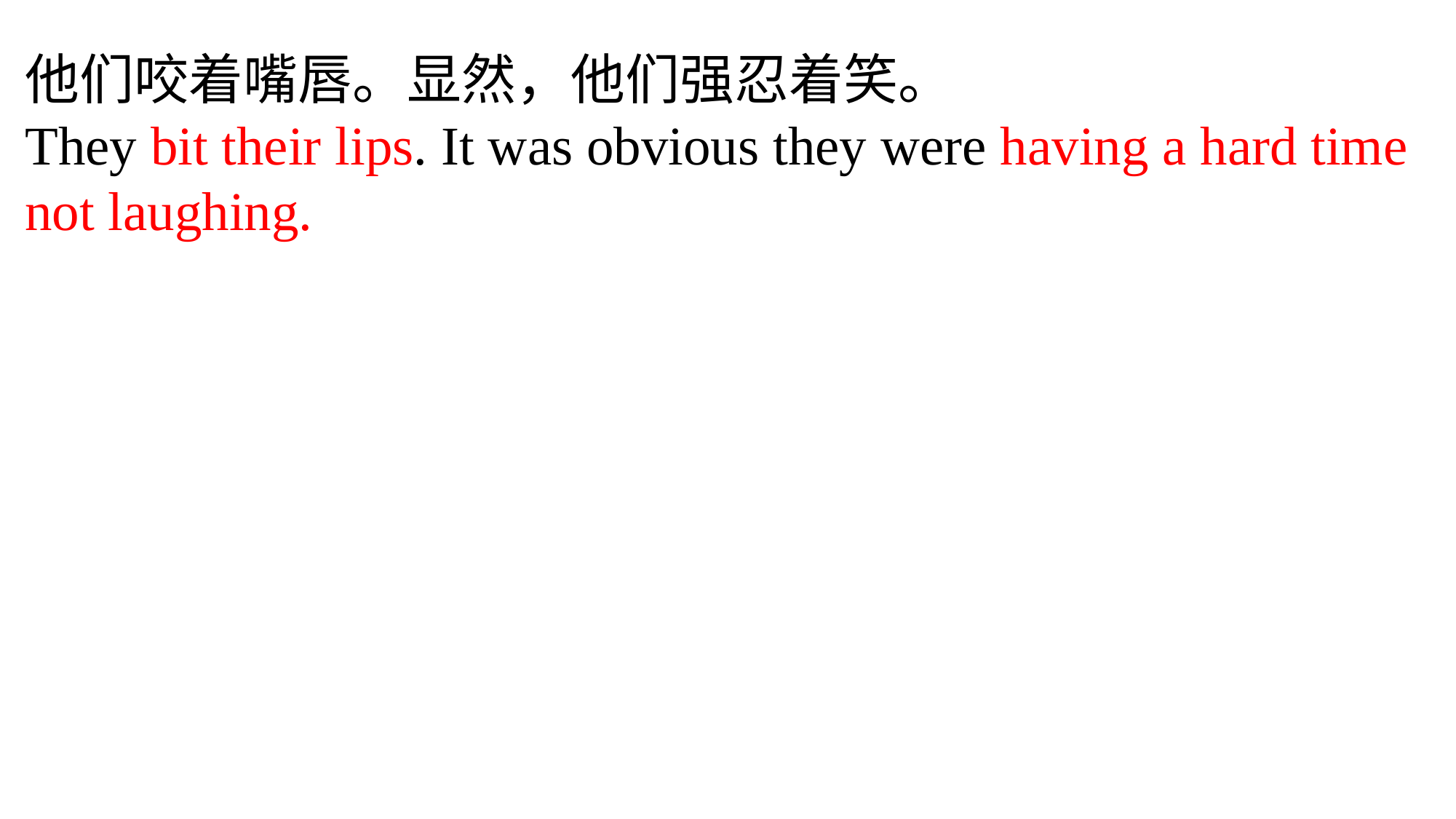

他们咬着嘴唇。显然，他们强忍着笑。
They bit their lips. It was obvious they were having a hard time
not laughing.